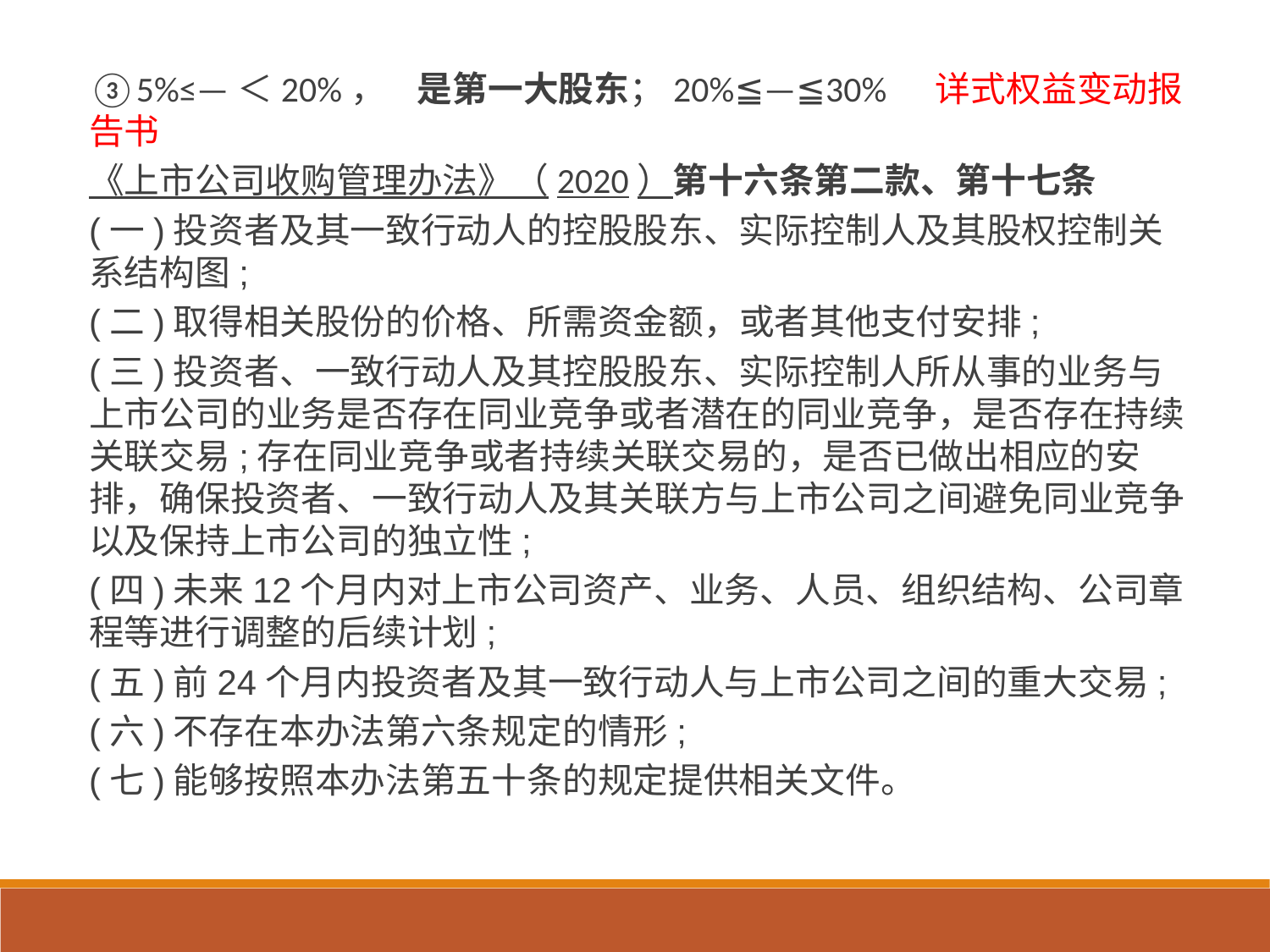

③5%≤—＜20%，    是第一大股东；20%≦—≦30%     详式权益变动报告书
《上市公司收购管理办法》（2020）第十六条第二款、第十七条
(一)投资者及其一致行动人的控股股东、实际控制人及其股权控制关系结构图;
(二)取得相关股份的价格、所需资金额，或者其他支付安排;
(三)投资者、一致行动人及其控股股东、实际控制人所从事的业务与上市公司的业务是否存在同业竞争或者潜在的同业竞争，是否存在持续关联交易;存在同业竞争或者持续关联交易的，是否已做出相应的安排，确保投资者、一致行动人及其关联方与上市公司之间避免同业竞争以及保持上市公司的独立性;
(四)未来12个月内对上市公司资产、业务、人员、组织结构、公司章程等进行调整的后续计划;
(五)前24个月内投资者及其一致行动人与上市公司之间的重大交易;
(六)不存在本办法第六条规定的情形;
(七)能够按照本办法第五十条的规定提供相关文件。